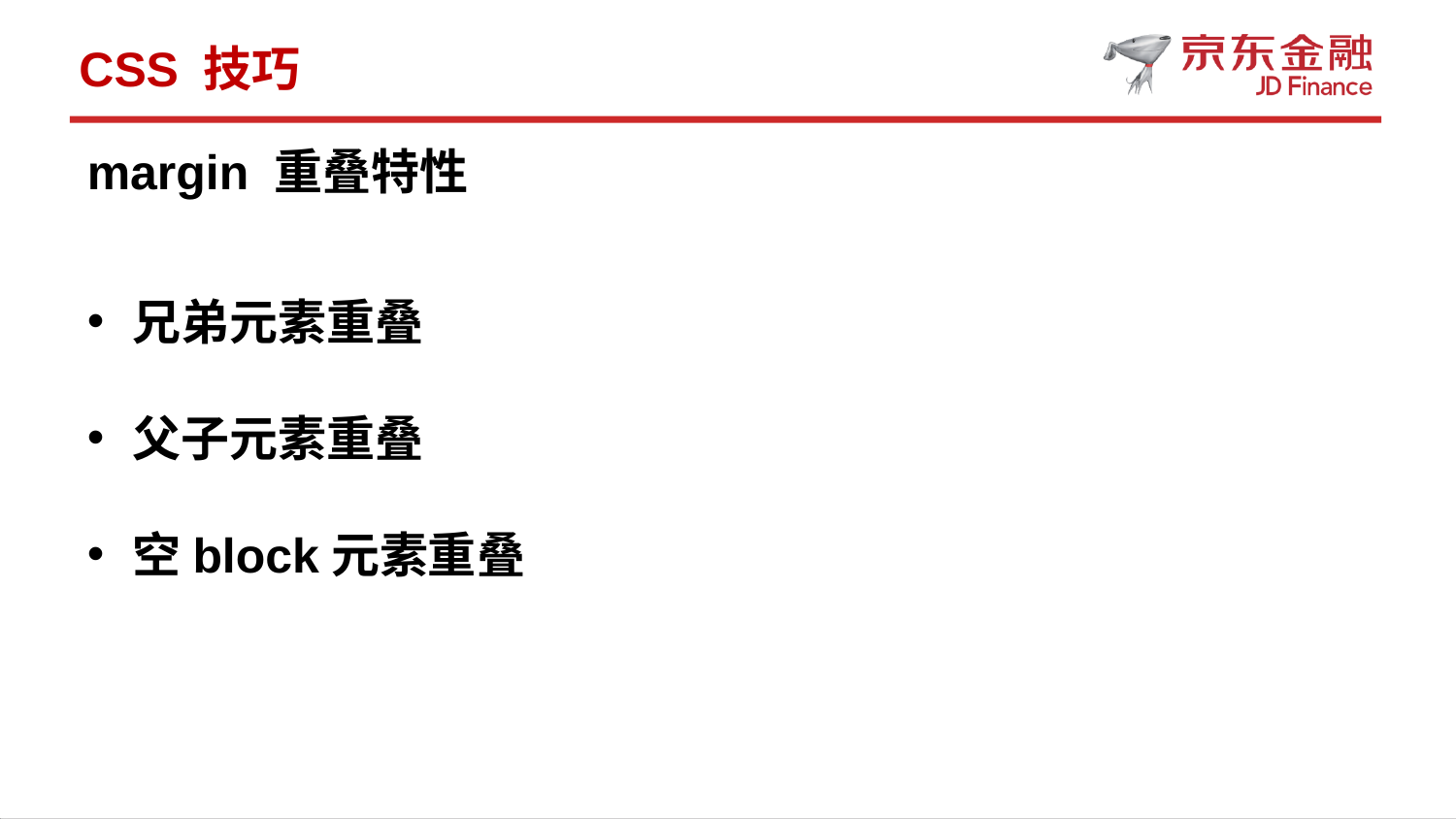

CSS 技巧
margin 重叠特性
兄弟元素重叠

父子元素重叠

空block元素重叠